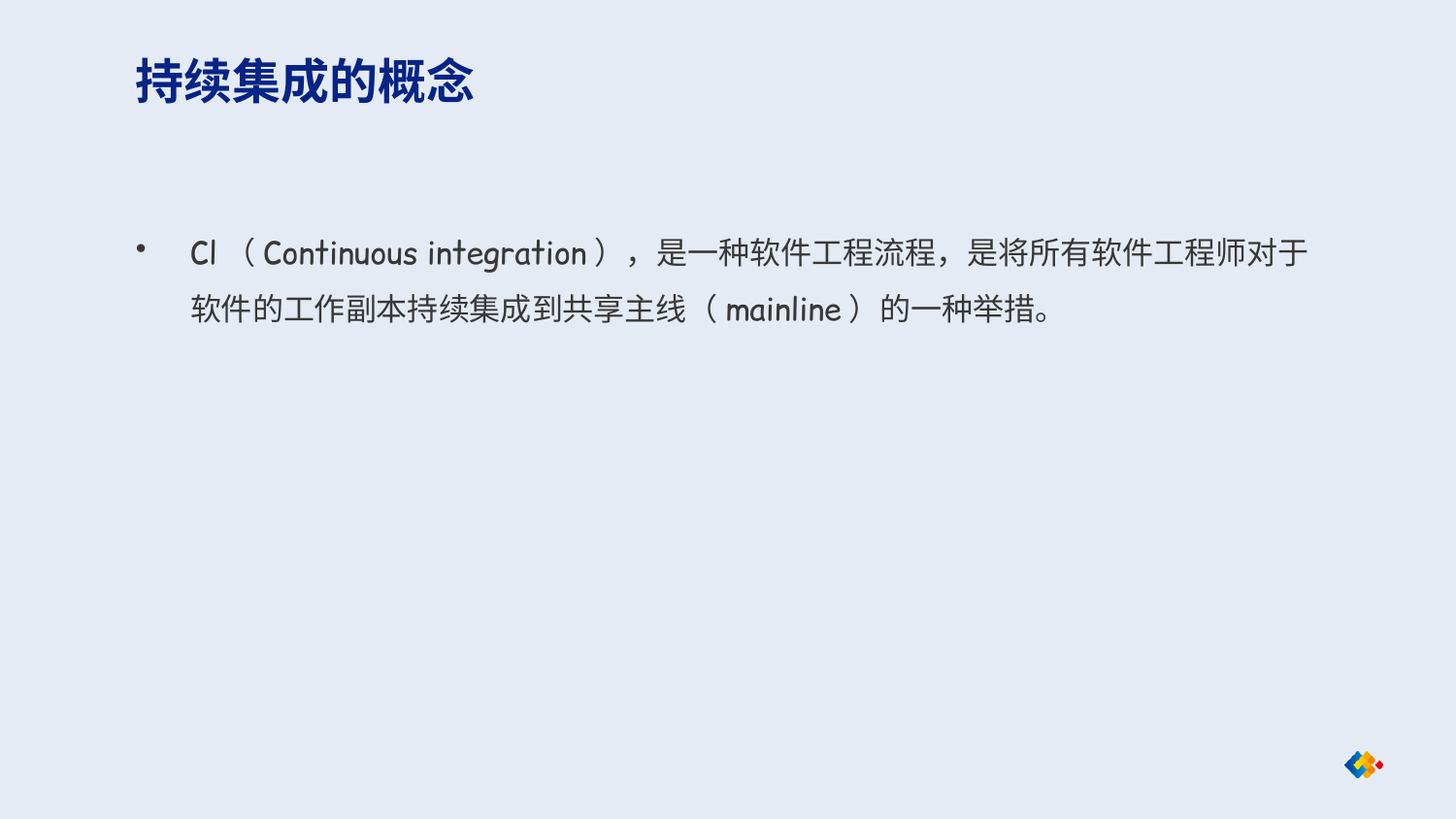

持续集成的概念
Cl（Continuous integration），是一种软件工程流程，是将所有软件工程师对于软件的工作副本持续集成到共享主线（mainline）的一种举措。